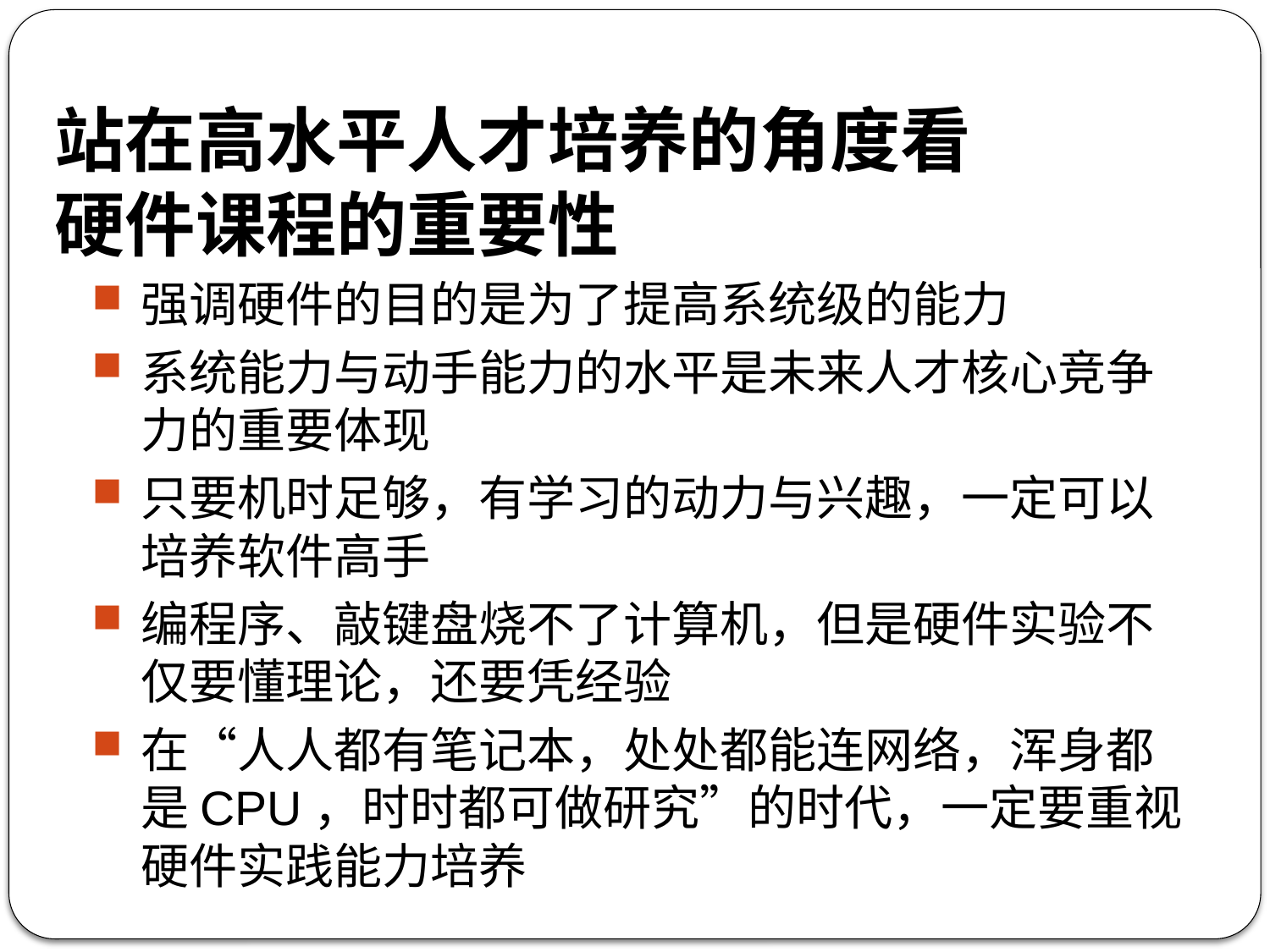

# 站在高水平人才培养的角度看 硬件课程的重要性
强调硬件的目的是为了提高系统级的能力
系统能力与动手能力的水平是未来人才核心竞争力的重要体现
只要机时足够，有学习的动力与兴趣，一定可以培养软件高手
编程序、敲键盘烧不了计算机，但是硬件实验不仅要懂理论，还要凭经验
在“人人都有笔记本，处处都能连网络，浑身都是CPU，时时都可做研究”的时代，一定要重视硬件实践能力培养

11